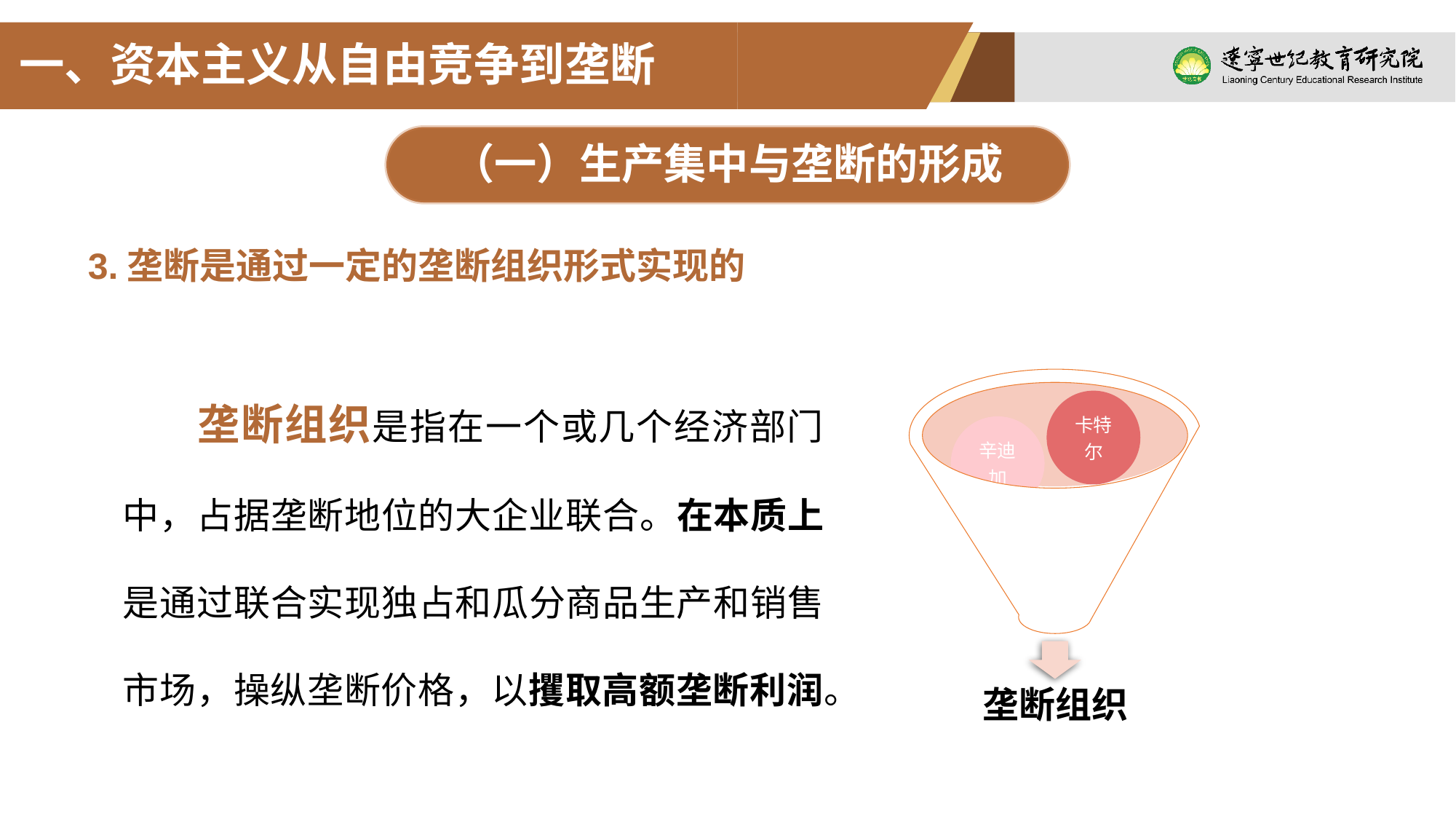

一、资本主义从自由竞争到垄断
（一）生产集中与垄断的形成
3.垄断是通过一定的垄断组织形式实现的
垄断组织是指在一个或几个经济部门中，占据垄断地位的大企业联合。在本质上是通过联合实现独占和瓜分商品生产和销售市场，操纵垄断价格，以攫取高额垄断利润。
卡特尔
辛迪加
托拉斯
垄断组织